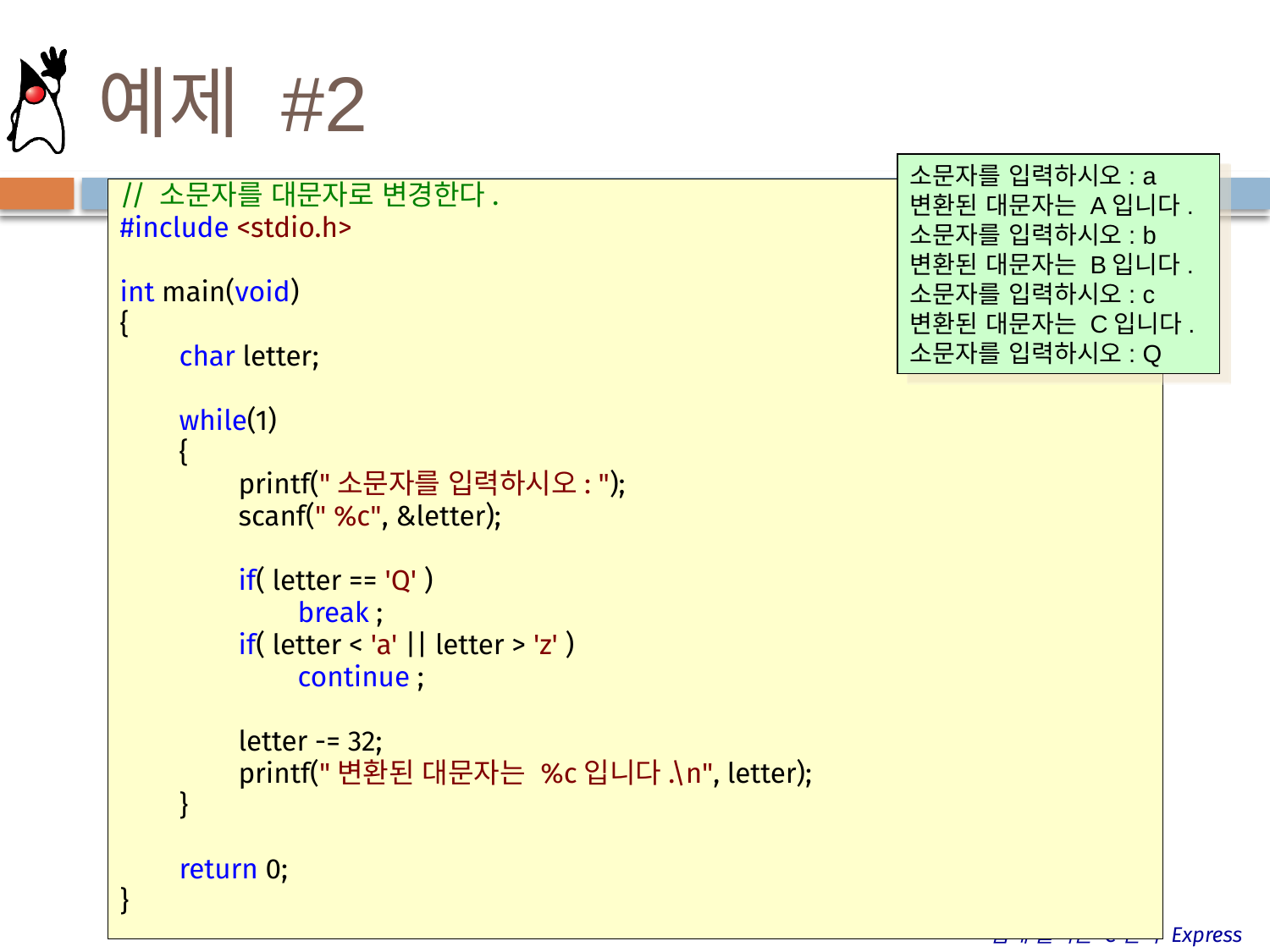

# 예제 #2
소문자를 입력하시오: a
변환된 대문자는 A입니다.
소문자를 입력하시오: b
변환된 대문자는 B입니다.
소문자를 입력하시오: c
변환된 대문자는 C입니다.
소문자를 입력하시오: Q
// 소문자를 대문자로 변경한다.
#include <stdio.h>

int main(void)
{
        char letter;

        while(1)
        {
                printf("소문자를 입력하시오: ");
                scanf(" %c", &letter);

                if( letter == 'Q' )
                        break ;
                if( letter < 'a' || letter > 'z' )
                        continue ;

                letter -= 32;
                printf("변환된 대문자는 %c입니다.\n", letter);
        }

        return 0;
}